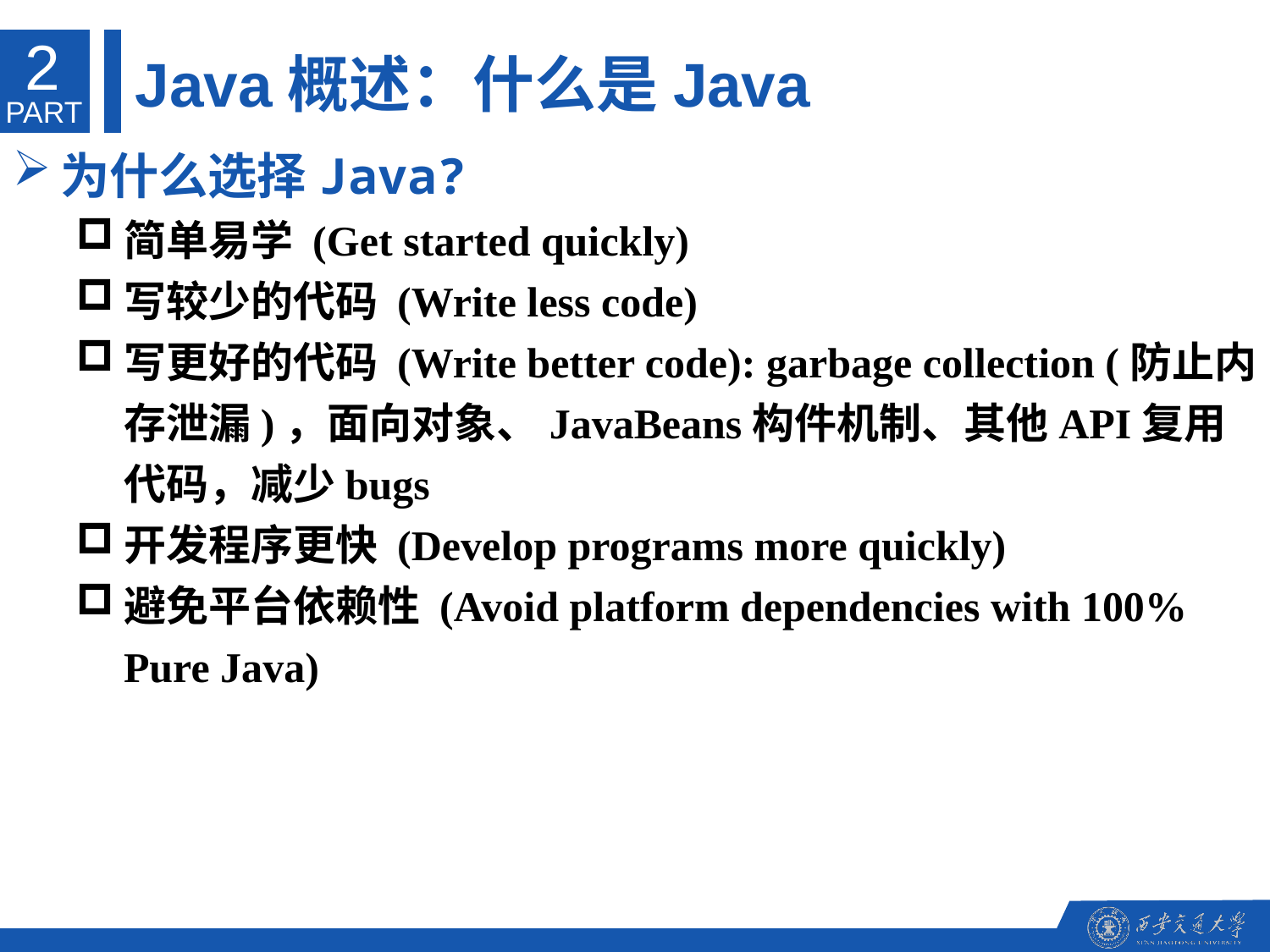

2
Java概述：什么是Java
PART
为什么选择Java?
简单易学 (Get started quickly)
写较少的代码 (Write less code)
写更好的代码 (Write better code): garbage collection (防止内存泄漏)，面向对象、JavaBeans构件机制、其他API复用代码，减少bugs
开发程序更快 (Develop programs more quickly)
避免平台依赖性 (Avoid platform dependencies with 100% Pure Java)